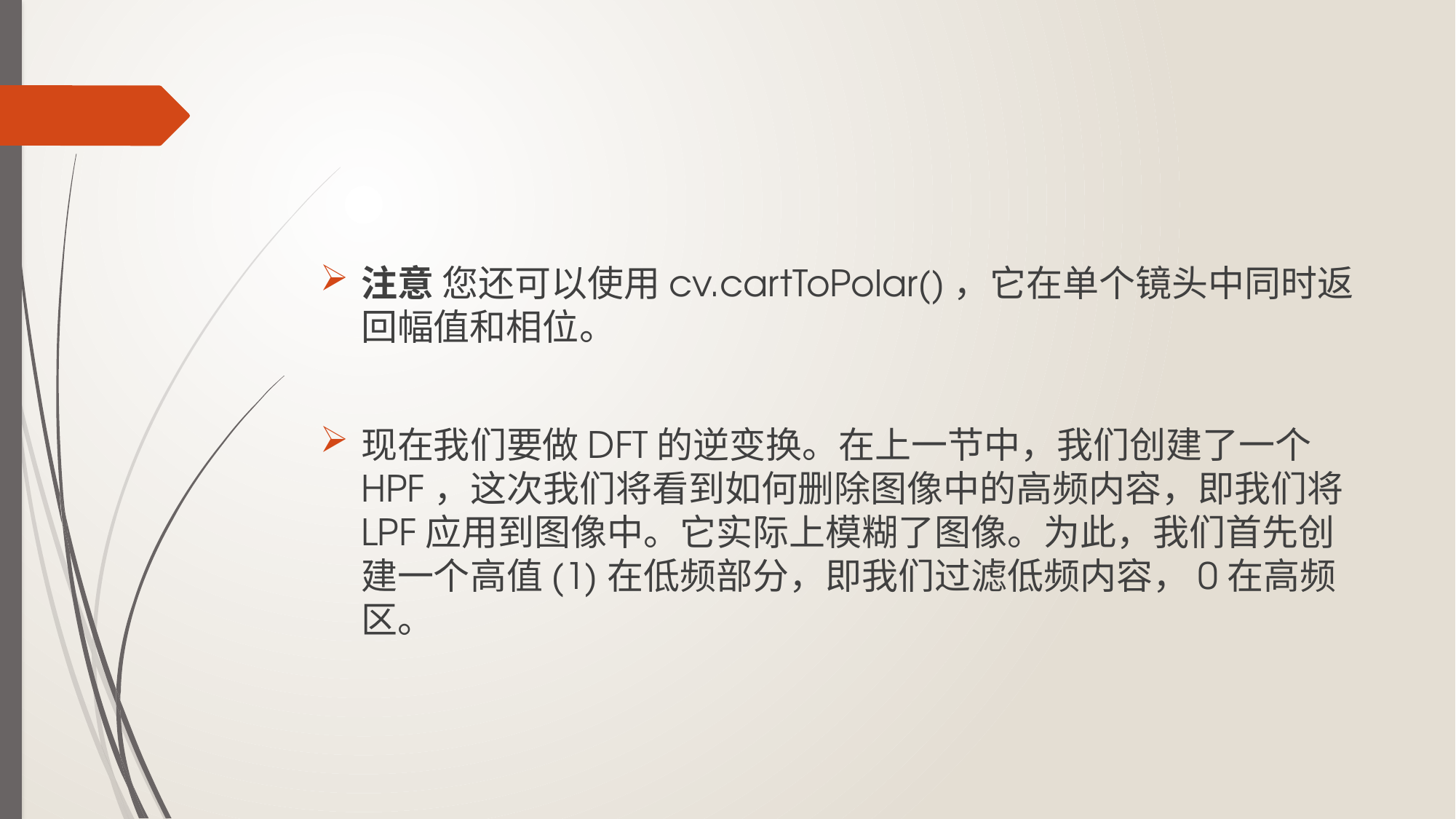

#
注意 您还可以使用cv.cartToPolar()，它在单个镜头中同时返回幅值和相位。

现在我们要做DFT的逆变换。在上一节中，我们创建了一个HPF，这次我们将看到如何删除图像中的高频内容，即我们将LPF应用到图像中。它实际上模糊了图像。为此，我们首先创建一个高值(1)在低频部分，即我们过滤低频内容，0在高频区。